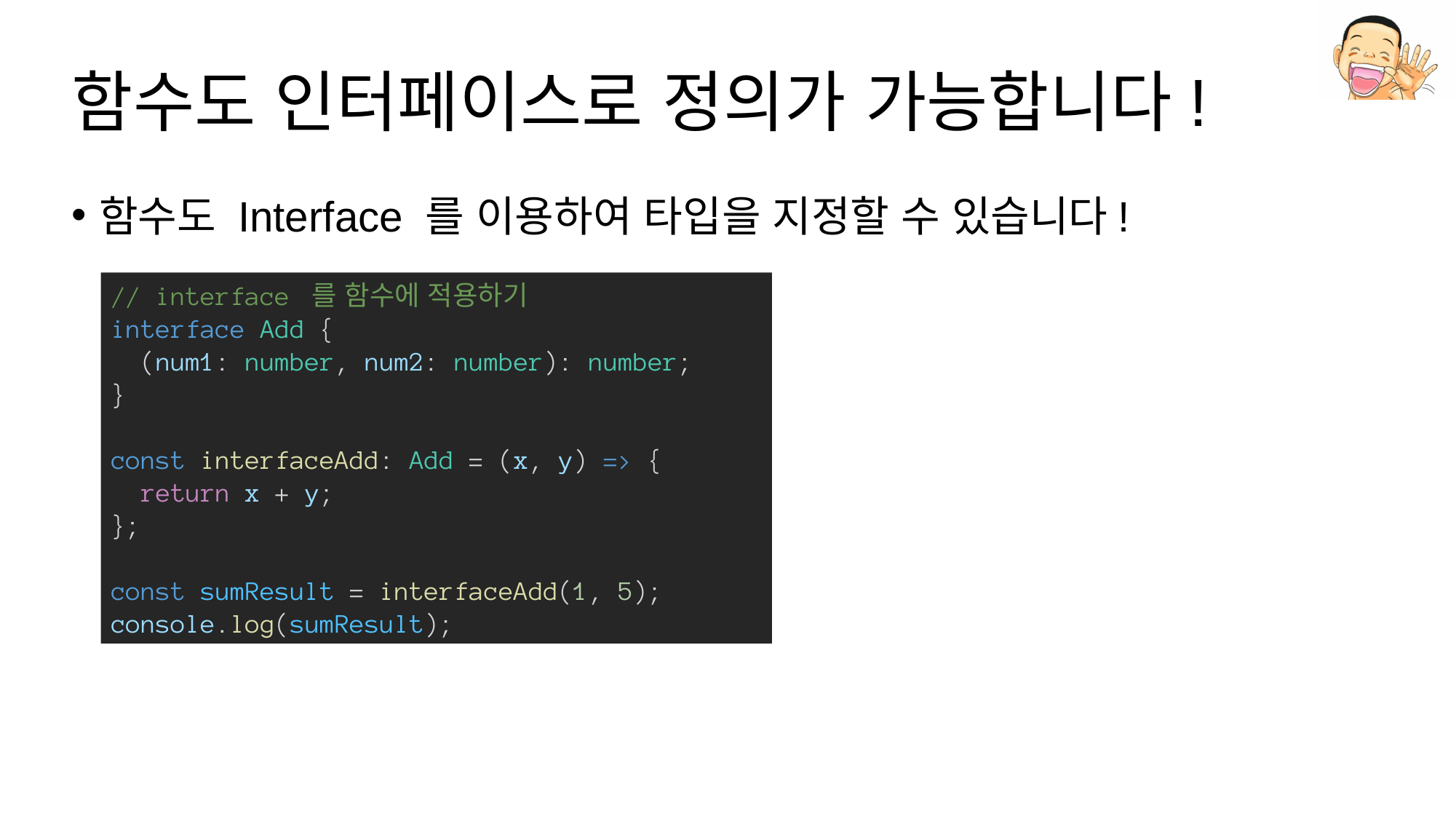

# 함수도 인터페이스로 정의가 가능합니다!
함수도 Interface 를 이용하여 타입을 지정할 수 있습니다!
// interface 를 함수에 적용하기
interface Add {
  (num1: number, num2: number): number;
}
const interfaceAdd: Add = (x, y) => {
  return x + y;
};
const sumResult = interfaceAdd(1, 5);
console.log(sumResult);